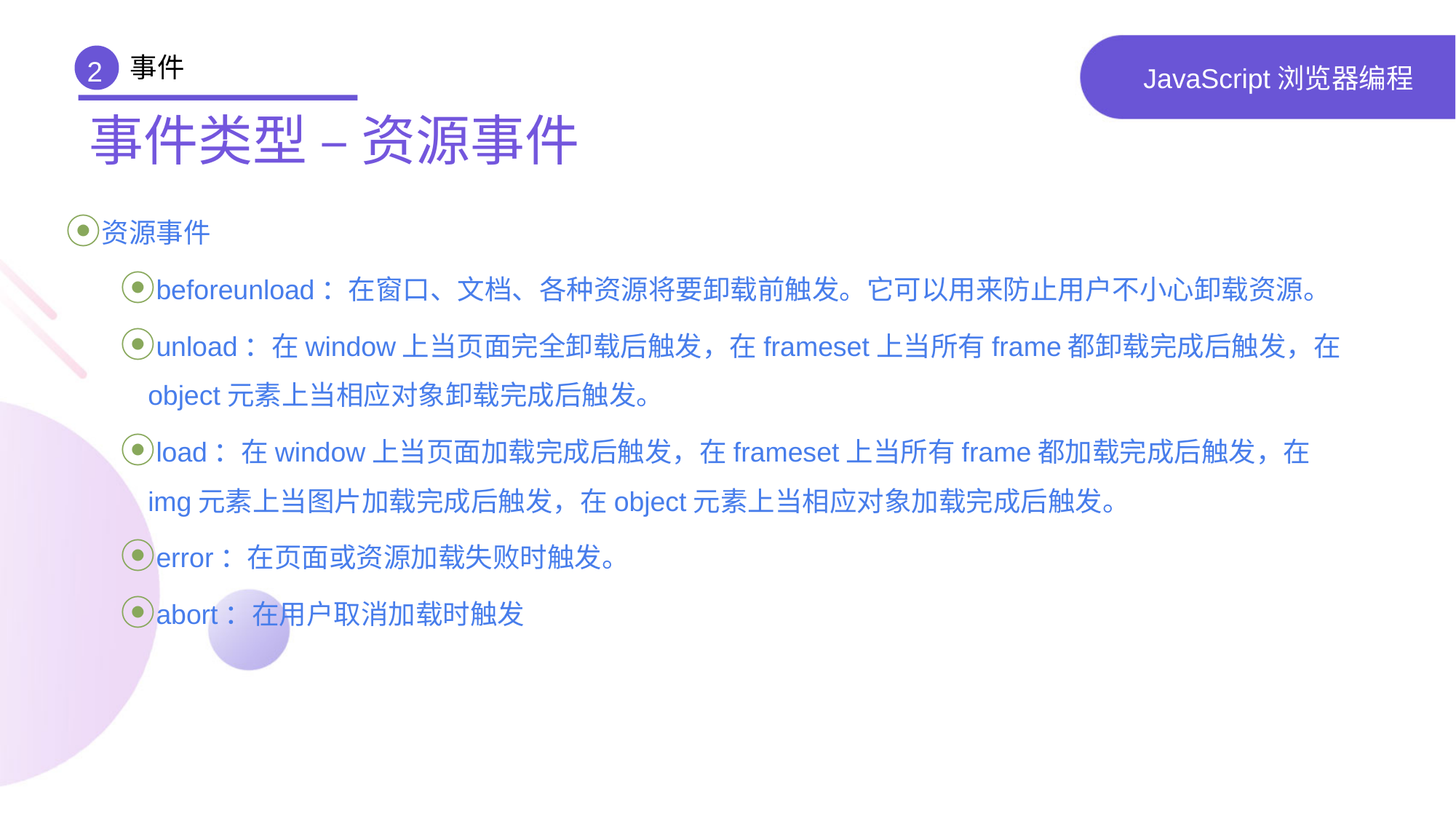

事件
2
# JavaScript浏览器编程
事件类型 – 资源事件
资源事件
beforeunload：在窗口、文档、各种资源将要卸载前触发。它可以用来防止用户不小心卸载资源。
unload：在window上当页面完全卸载后触发，在frameset上当所有frame都卸载完成后触发，在object元素上当相应对象卸载完成后触发。
load：在window上当页面加载完成后触发，在frameset上当所有frame都加载完成后触发，在img元素上当图片加载完成后触发，在object元素上当相应对象加载完成后触发。
error：在页面或资源加载失败时触发。
abort：在用户取消加载时触发